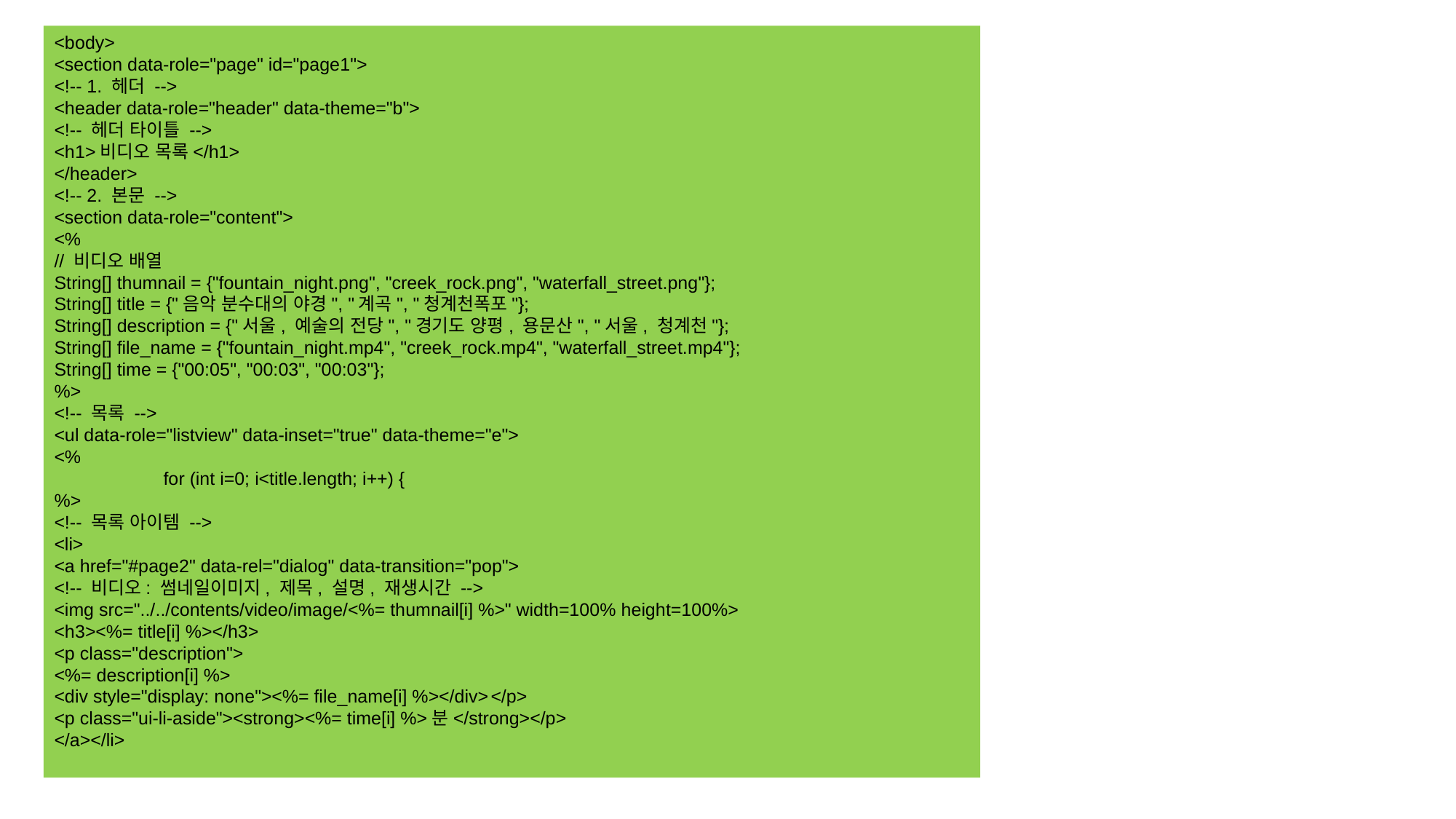

<body>
<section data-role="page" id="page1">
<!-- 1. 헤더 -->
<header data-role="header" data-theme="b">
<!-- 헤더 타이틀 -->
<h1>비디오 목록</h1>
</header>
<!-- 2. 본문 -->
<section data-role="content">
<%
// 비디오 배열
String[] thumnail = {"fountain_night.png", "creek_rock.png", "waterfall_street.png"};
String[] title = {"음악 분수대의 야경", "계곡", "청계천폭포"};
String[] description = {"서울, 예술의 전당", "경기도 양평, 용문산", "서울, 청계천"};
String[] file_name = {"fountain_night.mp4", "creek_rock.mp4", "waterfall_street.mp4"};
String[] time = {"00:05", "00:03", "00:03"};
%>
<!-- 목록 -->
<ul data-role="listview" data-inset="true" data-theme="e">
<%
	for (int i=0; i<title.length; i++) {
%>
<!-- 목록 아이템 -->
<li>
<a href="#page2" data-rel="dialog" data-transition="pop">
<!-- 비디오: 썸네일이미지, 제목, 설명, 재생시간 -->
<img src="../../contents/video/image/<%= thumnail[i] %>" width=100% height=100%>
<h3><%= title[i] %></h3>
<p class="description">
<%= description[i] %>
<div style="display: none"><%= file_name[i] %></div>	</p>
<p class="ui-li-aside"><strong><%= time[i] %>분</strong></p>
</a></li>